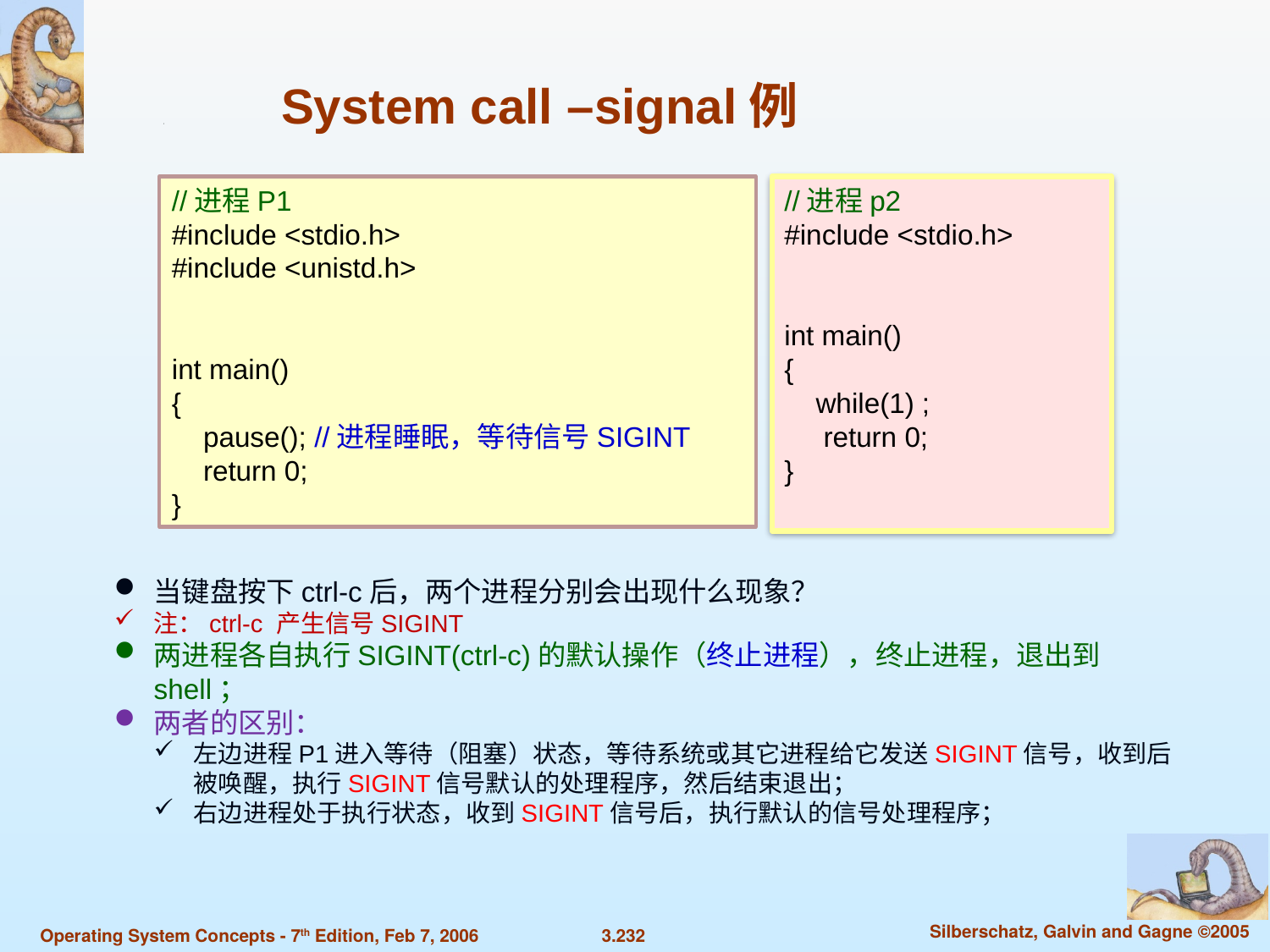

System call –signal例
//进程P1
#include <stdio.h>
#include <unistd.h>

int main()
{
    pause(); //进程睡眠，等待信号SIGINT
    return 0;
}
//进程p2
#include <stdio.h>

int main()
{
    while(1) ;
     return 0;
}
当键盘按下ctrl-c后，两个进程分别会出现什么现象？
注：ctrl-c 产生信号SIGINT
两进程各自执行SIGINT(ctrl-c)的默认操作（终止进程），终止进程，退出到shell；
两者的区别：
左边进程P1进入等待（阻塞）状态，等待系统或其它进程给它发送SIGINT信号，收到后被唤醒，执行SIGINT信号默认的处理程序，然后结束退出；
右边进程处于执行状态，收到SIGINT信号后，执行默认的信号处理程序；